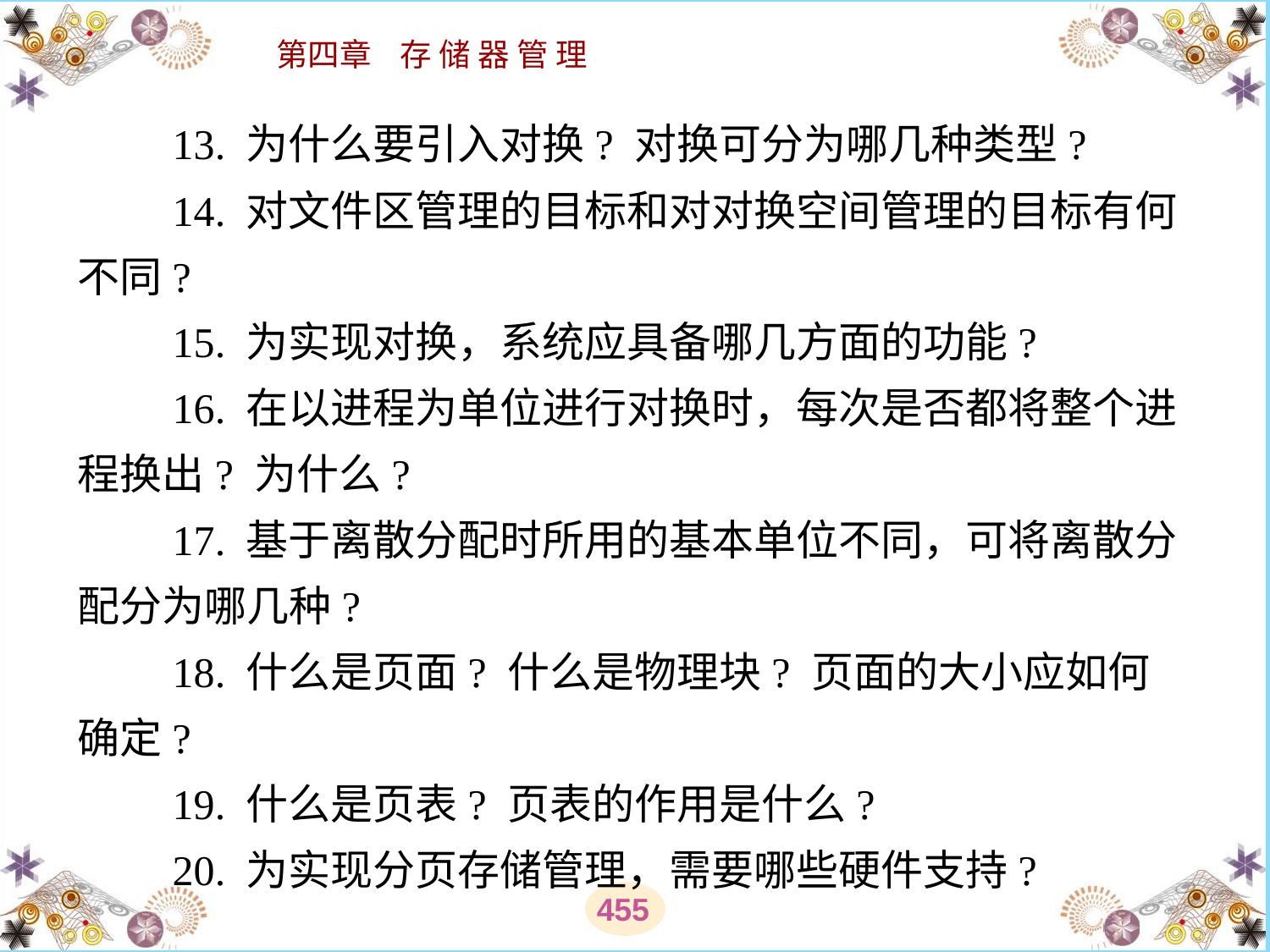

# 13. 为什么要引入对换? 对换可分为哪几种类型? 　　14. 对文件区管理的目标和对对换空间管理的目标有何不同? 　　15. 为实现对换，系统应具备哪几方面的功能? 　　16. 在以进程为单位进行对换时，每次是否都将整个进程换出? 为什么? 　　17. 基于离散分配时所用的基本单位不同，可将离散分配分为哪几种? 　　18. 什么是页面? 什么是物理块? 页面的大小应如何确定? 　　19. 什么是页表? 页表的作用是什么? 　　20. 为实现分页存储管理，需要哪些硬件支持?